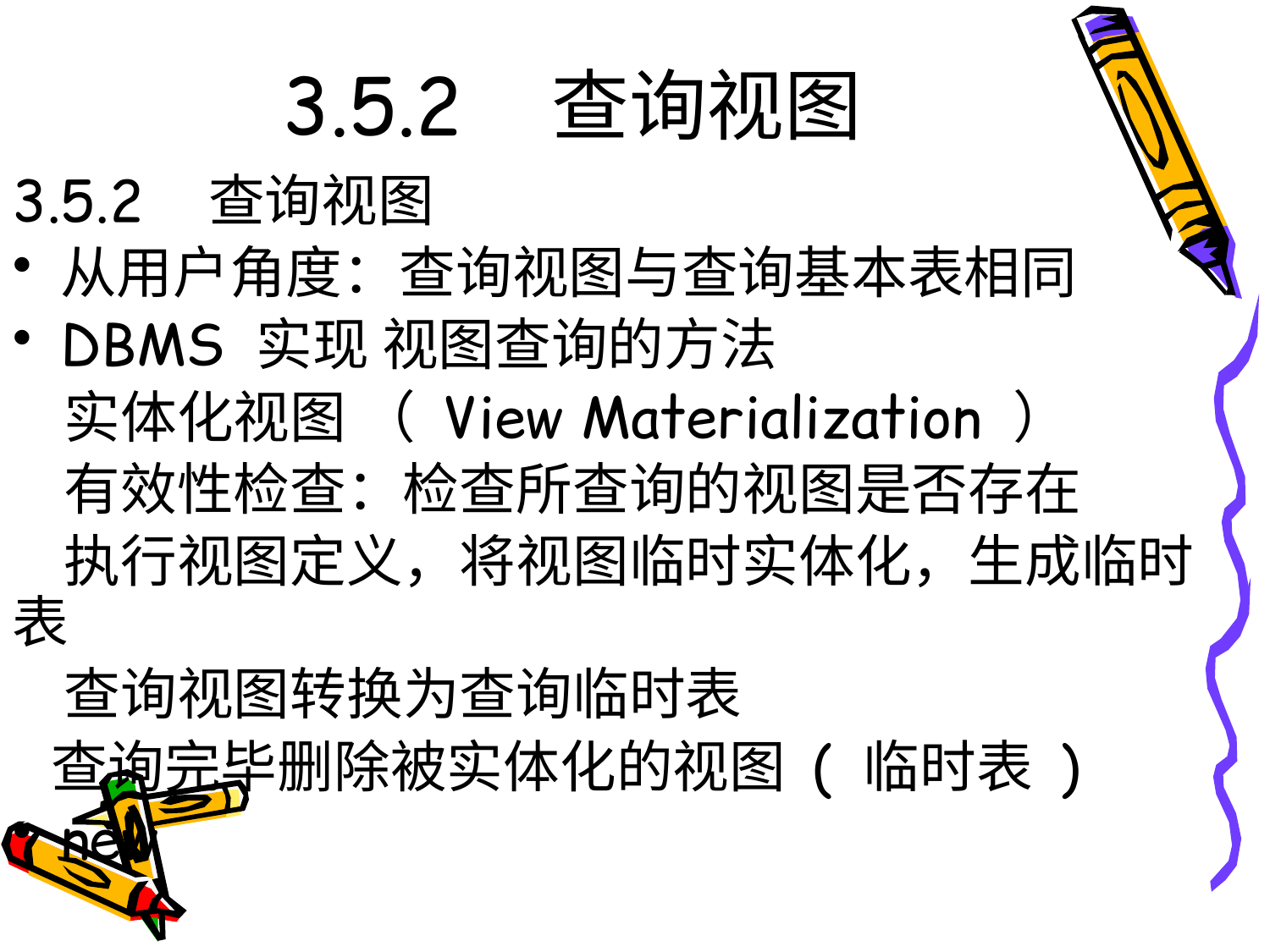

# 3.5.2   查询视图
3.5.2   查询视图
从用户角度：查询视图与查询基本表相同
DBMS 实现 视图查询的方法
   实体化视图 （ View Materialization ）
   有效性检查：检查所查询的视图是否存在
   执行视图定义，将视图临时实体化，生成临时表
   查询视图转换为查询临时表
  查询完毕删除被实体化的视图 ( 临时表 )
new